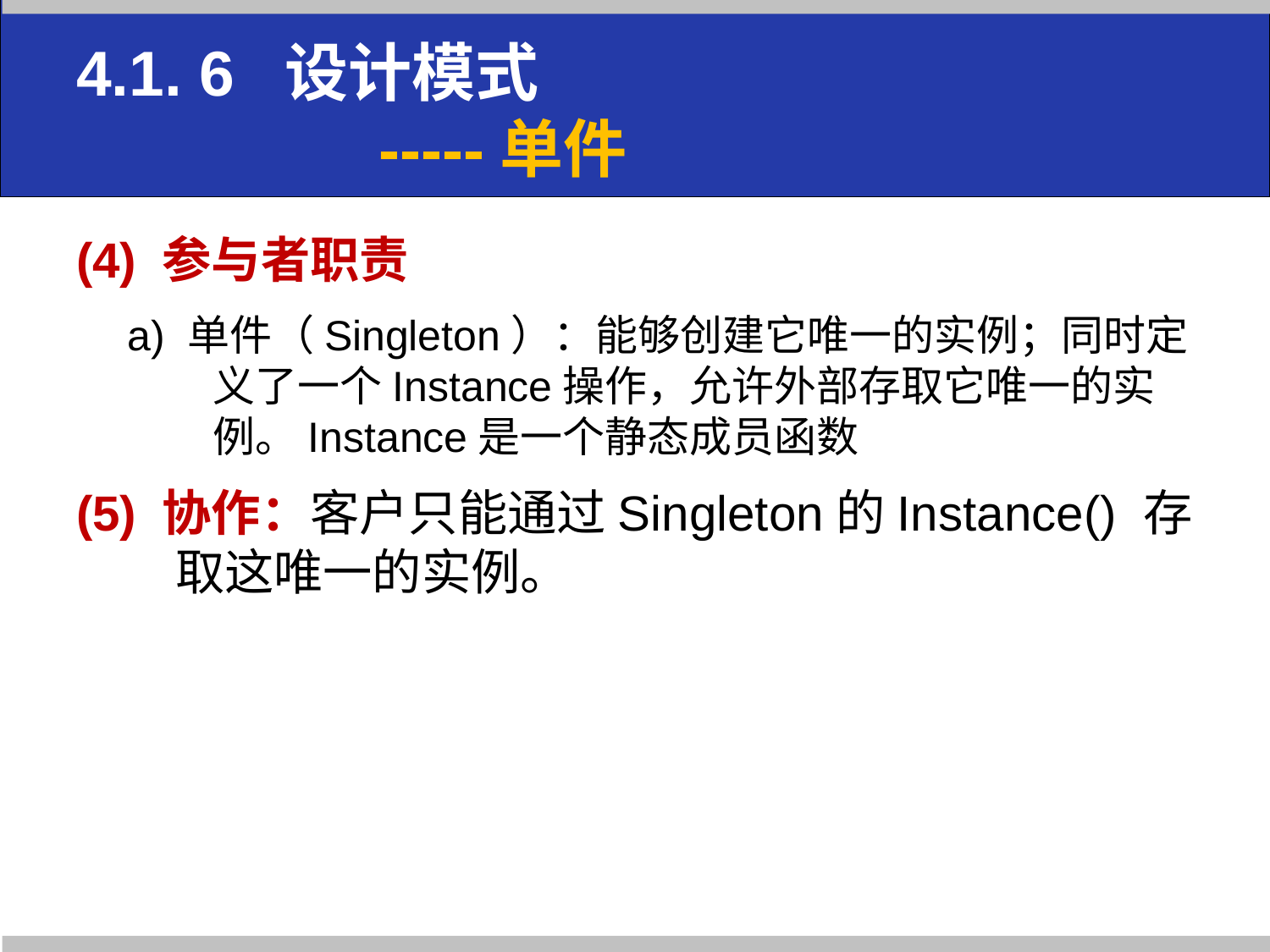

# 4.1. 6  设计模式 -----单件
(4) 参与者职责
 a) 单件（Singleton）：能够创建它唯一的实例；同时定义了一个Instance操作，允许外部存取它唯一的实例。Instance是一个静态成员函数
(5) 协作：客户只能通过Singleton的Instance() 存取这唯一的实例。
473